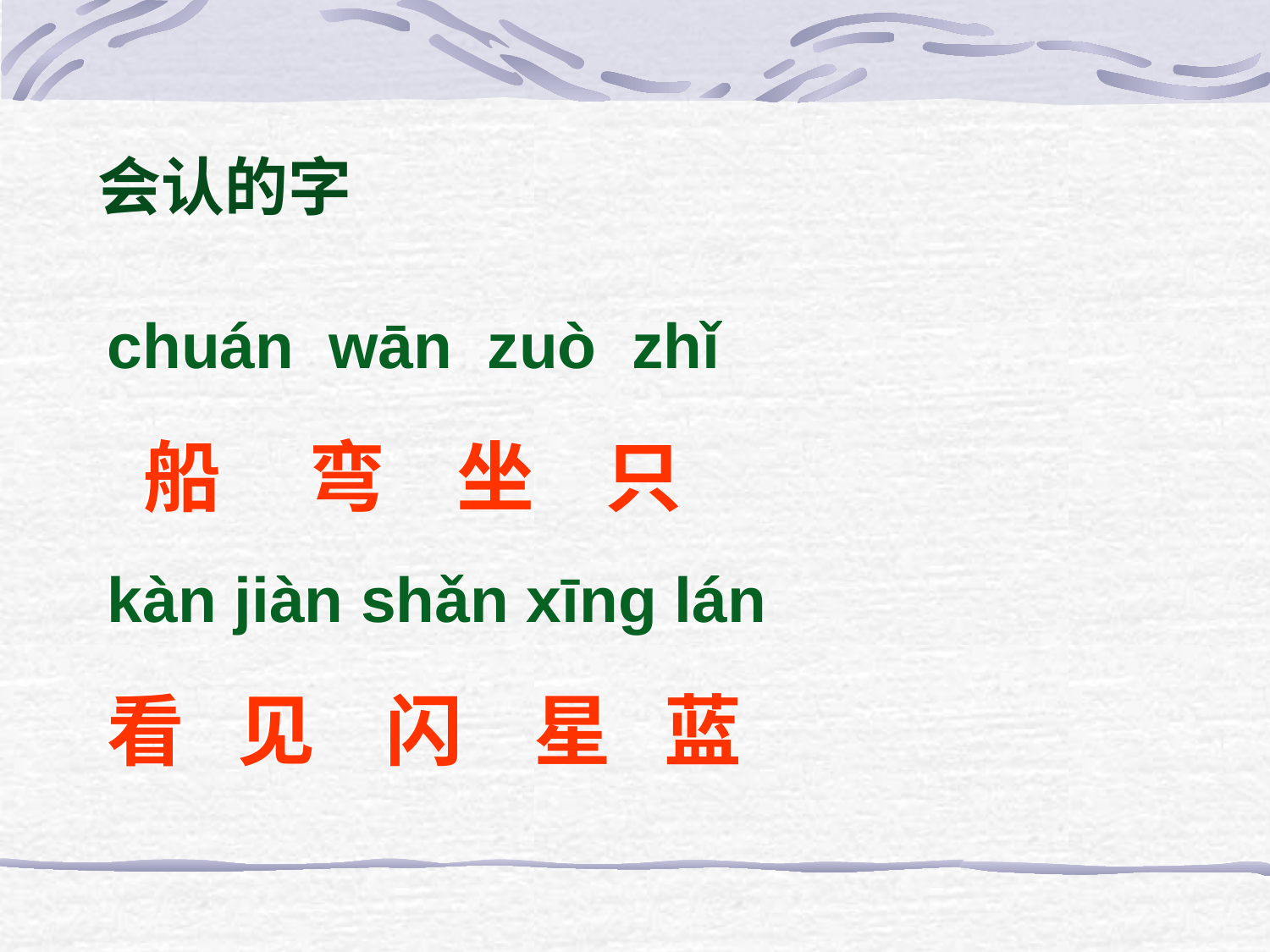

会认的字
chuán  wān  zuò  zhǐ
 船     弯    坐    只
kàn jiàn shǎn xīnɡ lán
看   见    闪    星   蓝